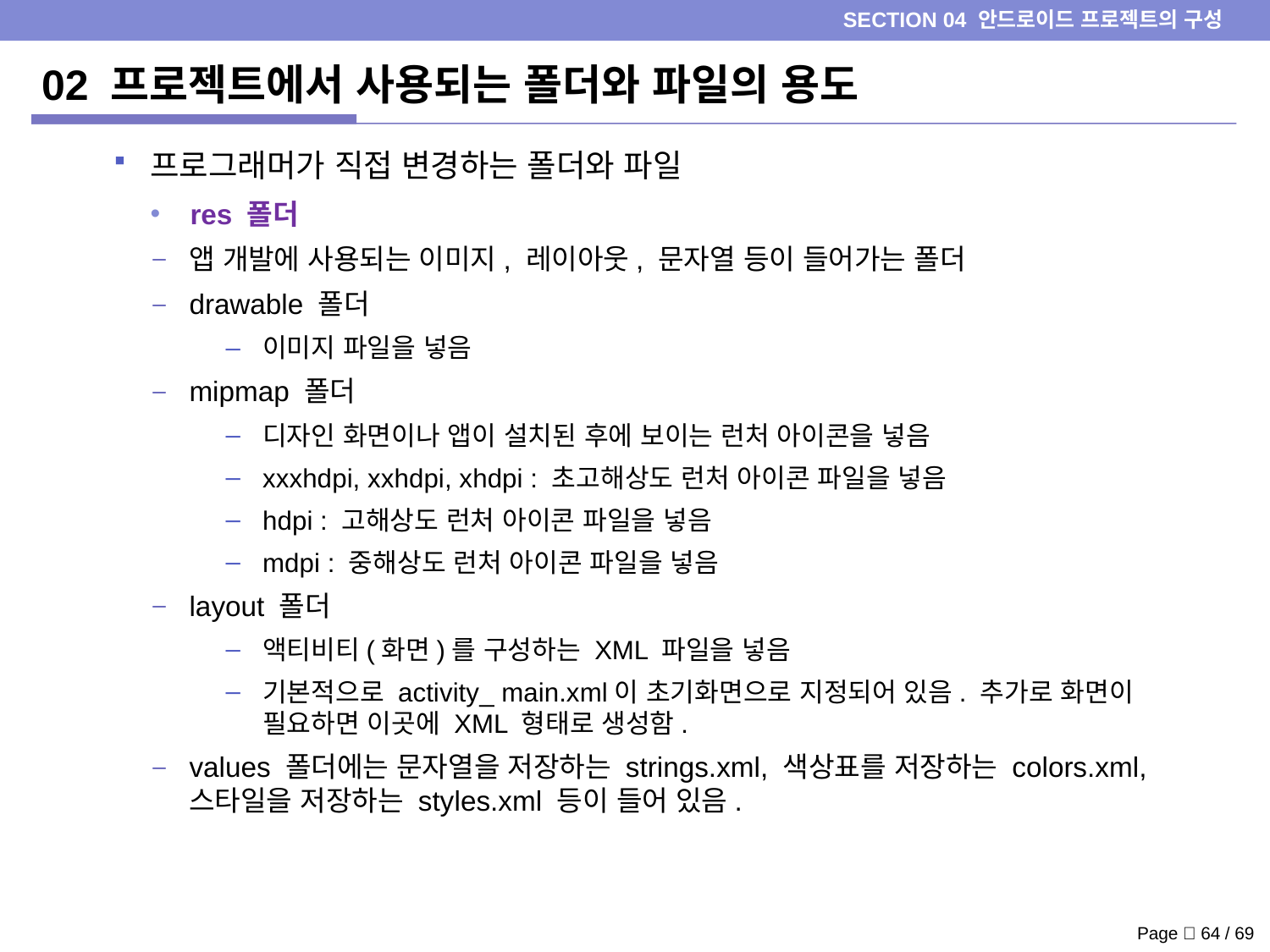

SECTION 04 안드로이드 프로젝트의 구성

# 02 프로젝트에서 사용되는 폴더와 파일의 용도
프로그래머가 직접 변경하는 폴더와 파일
res 폴더
앱 개발에 사용되는 이미지, 레이아웃, 문자열 등이 들어가는 폴더
drawable 폴더
이미지 파일을 넣음
mipmap 폴더
디자인 화면이나 앱이 설치된 후에 보이는 런처 아이콘을 넣음
xxxhdpi, xxhdpi, xhdpi : 초고해상도 런처 아이콘 파일을 넣음
hdpi : 고해상도 런처 아이콘 파일을 넣음
mdpi : 중해상도 런처 아이콘 파일을 넣음
layout 폴더
액티비티(화면)를 구성하는 XML 파일을 넣음
기본적으로 activity_ main.xml이 초기화면으로 지정되어 있음. 추가로 화면이 필요하면 이곳에 XML 형태로 생성함.
values 폴더에는 문자열을 저장하는 strings.xml, 색상표를 저장하는 colors.xml, 스타일을 저장하는 styles.xml 등이 들어 있음.